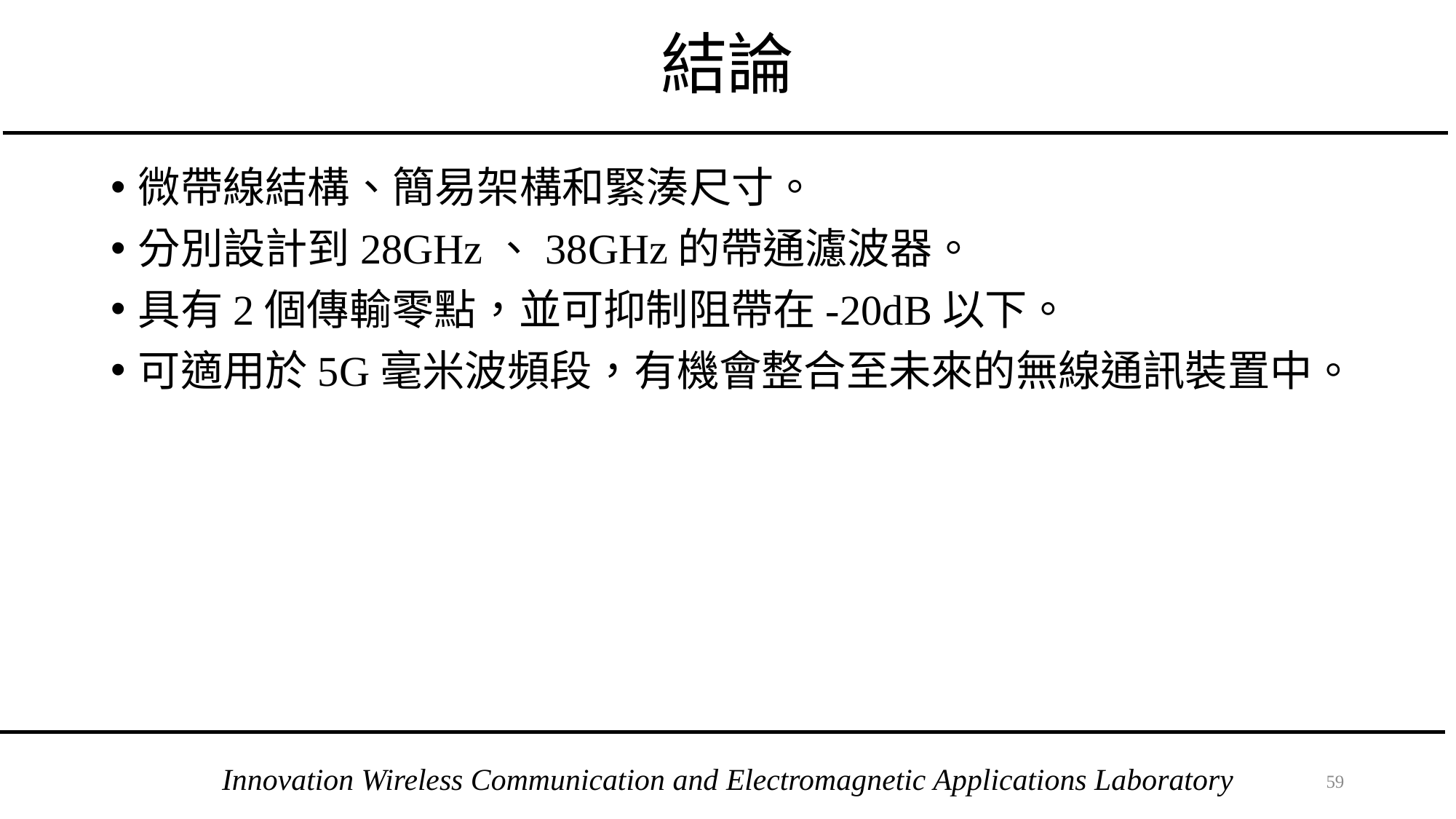

# 結論
微帶線結構、簡易架構和緊湊尺寸。
分別設計到28GHz、38GHz的帶通濾波器。
具有2個傳輸零點，並可抑制阻帶在-20dB以下。
可適用於5G毫米波頻段，有機會整合至未來的無線通訊裝置中。

59